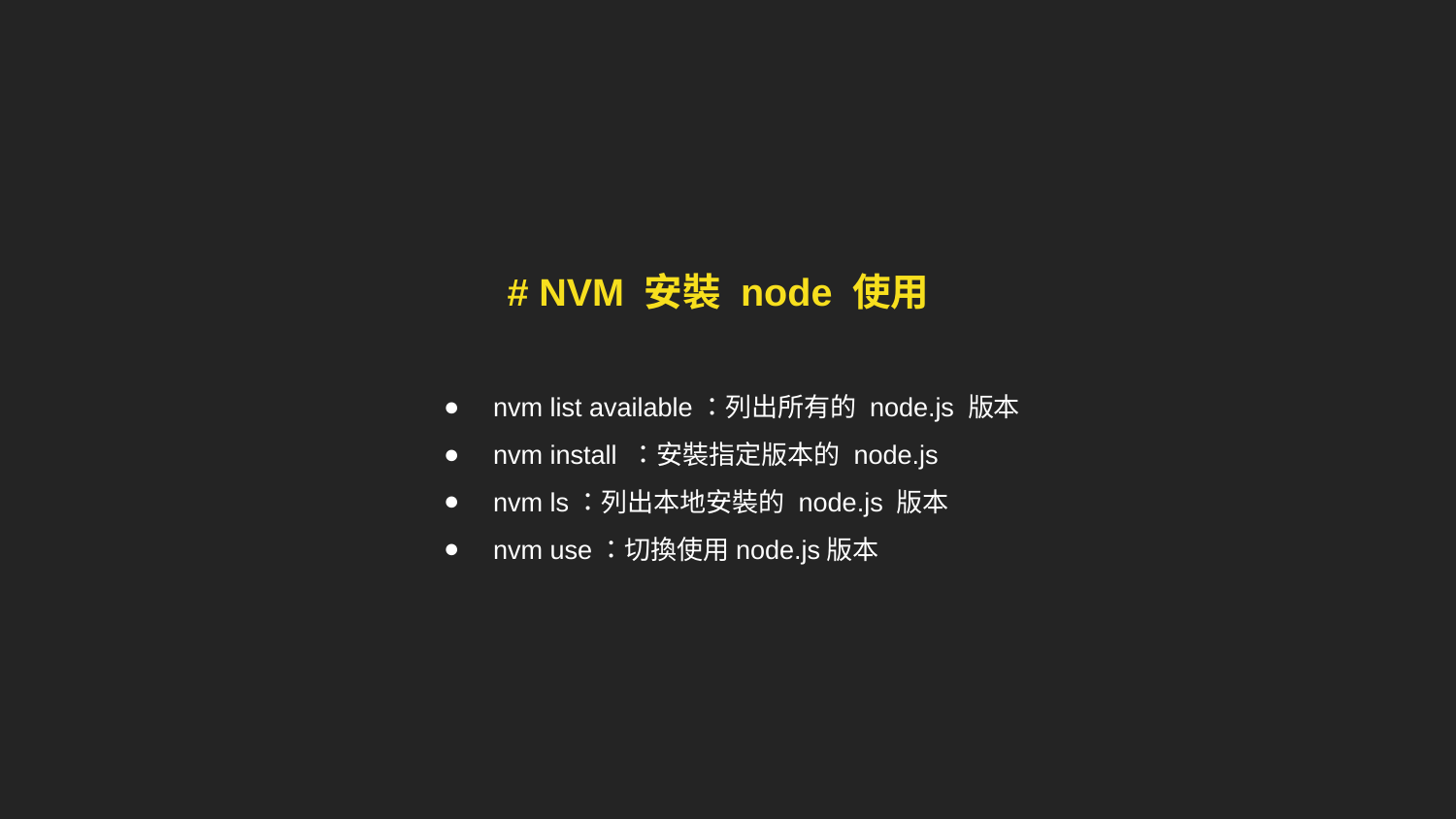

# NVM 安裝 node 使用
nvm list available：列出所有的 node.js 版本
nvm install ：安裝指定版本的 node.js
nvm ls：列出本地安裝的 node.js 版本
nvm use：切換使用node.js版本